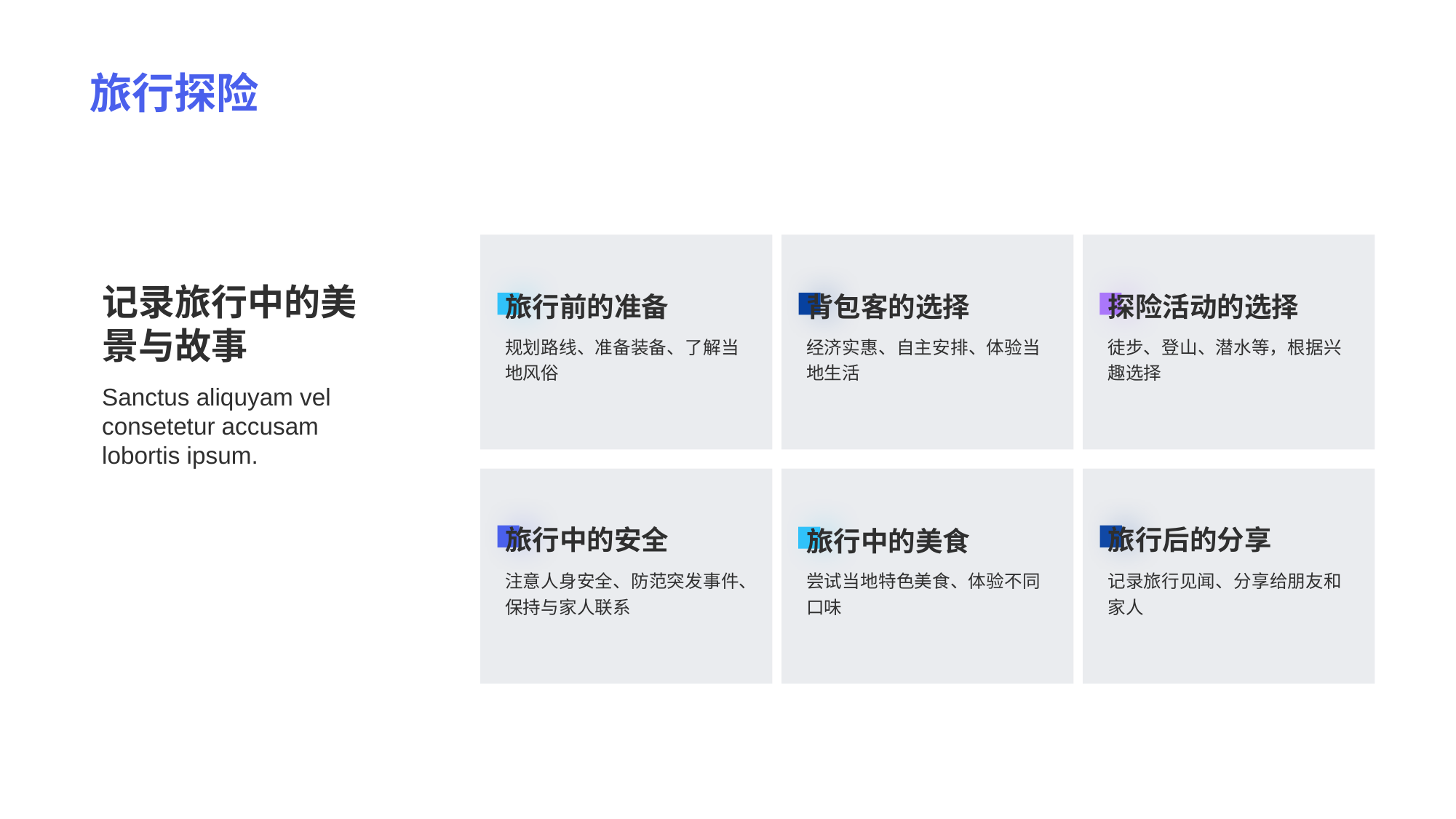

# 旅行探险
记录旅行中的美景与故事
Sanctus aliquyam vel consetetur accusam lobortis ipsum.

旅行前的准备

规划路线、准备装备、了解当地风俗

背包客的选择

经济实惠、自主安排、体验当地生活

探险活动的选择

徒步、登山、潜水等，根据兴趣选择

旅行中的安全

注意人身安全、防范突发事件、保持与家人联系

旅行中的美食

尝试当地特色美食、体验不同口味

旅行后的分享

记录旅行见闻、分享给朋友和家人